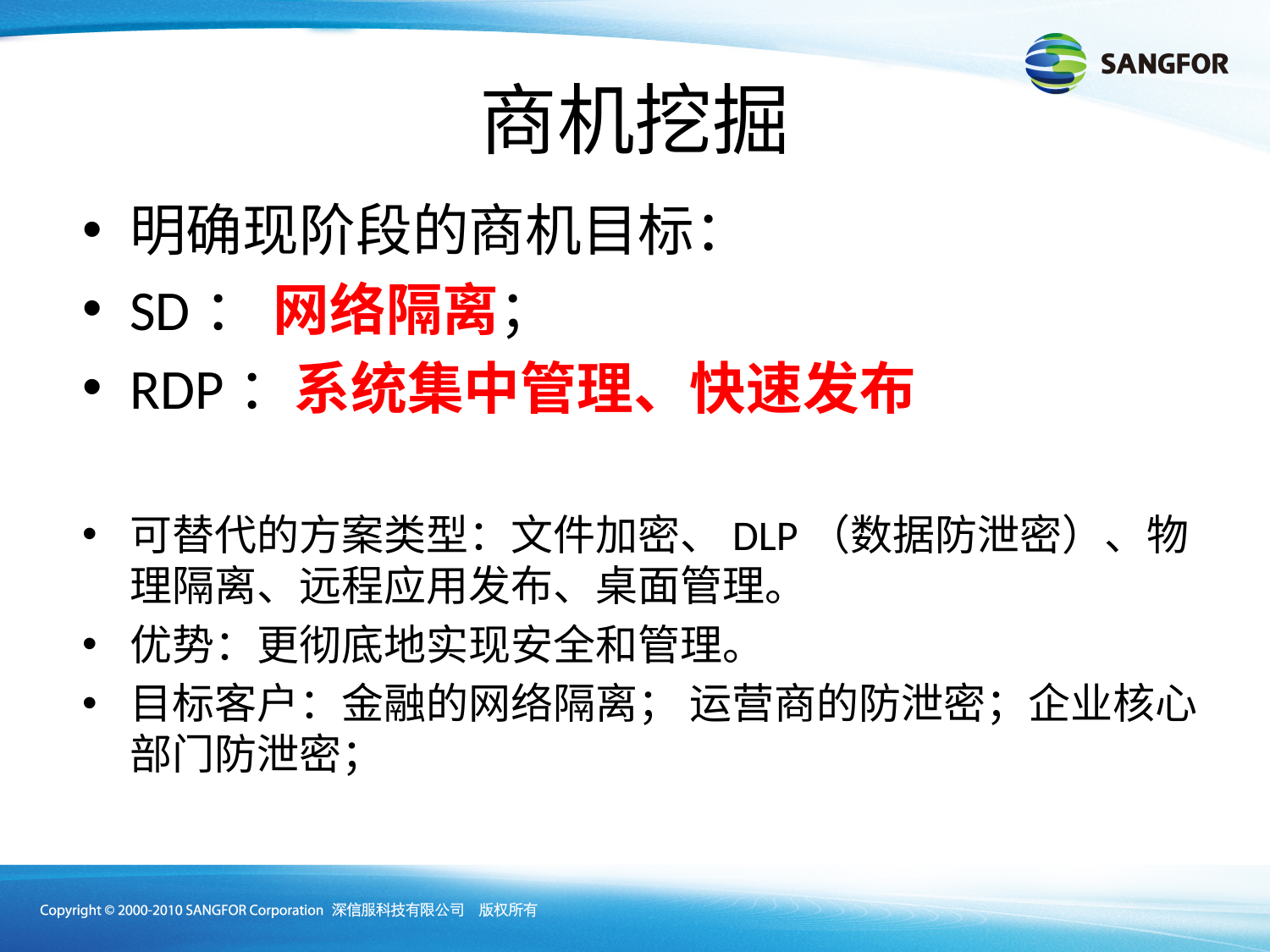

# 商机挖掘
明确现阶段的商机目标：
SD： 网络隔离；
RDP：系统集中管理、快速发布

可替代的方案类型：文件加密、DLP（数据防泄密）、物理隔离、远程应用发布、桌面管理。
优势：更彻底地实现安全和管理。
目标客户：金融的网络隔离； 运营商的防泄密；企业核心部门防泄密；